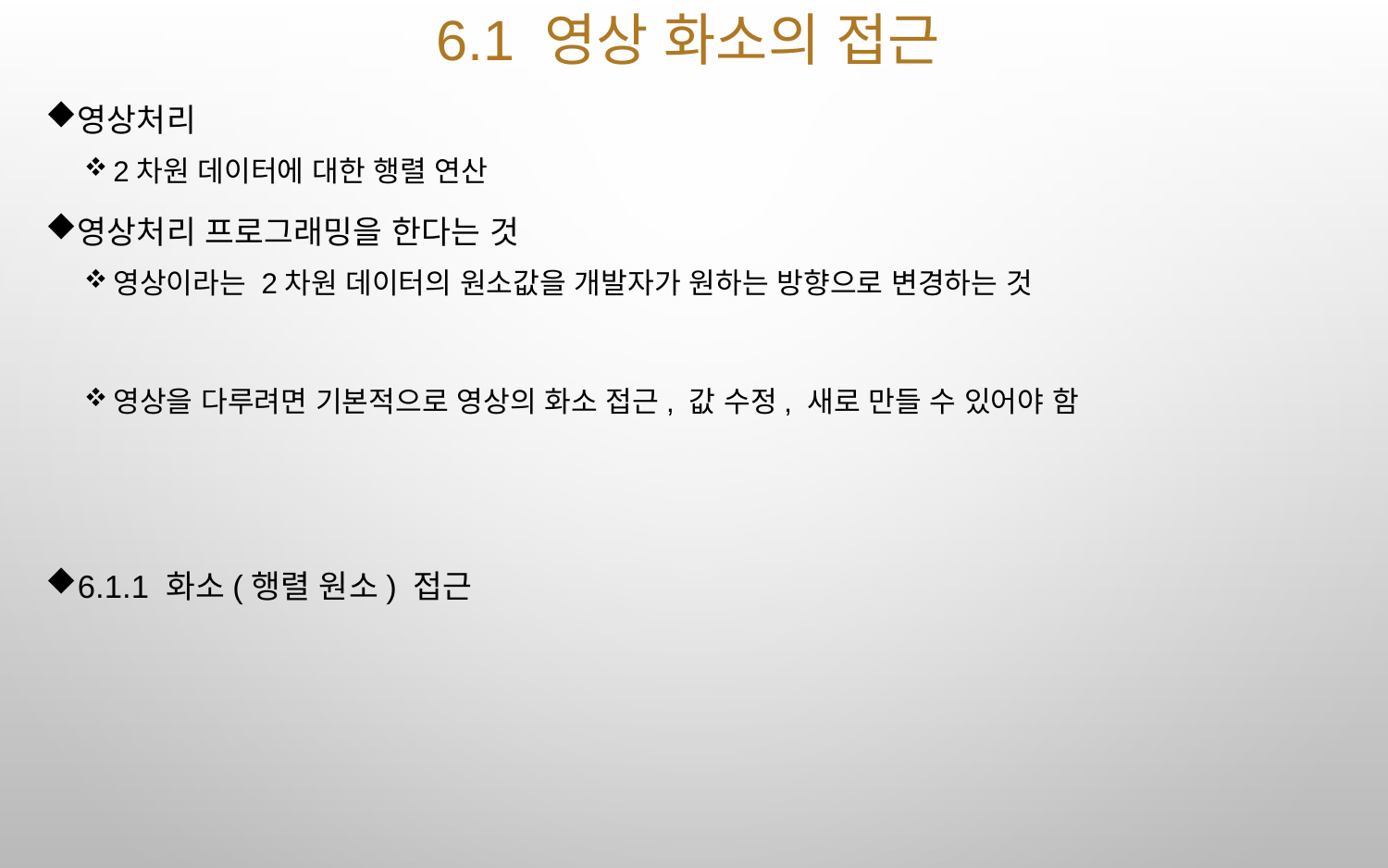

# 6.1 영상 화소의 접근
영상처리
2차원 데이터에 대한 행렬 연산
영상처리 프로그래밍을 한다는 것
영상이라는 2차원 데이터의 원소값을 개발자가 원하는 방향으로 변경하는 것

영상을 다루려면 기본적으로 영상의 화소 접근, 값 수정, 새로 만들 수 있어야 함

6.1.1 화소(행렬 원소) 접근